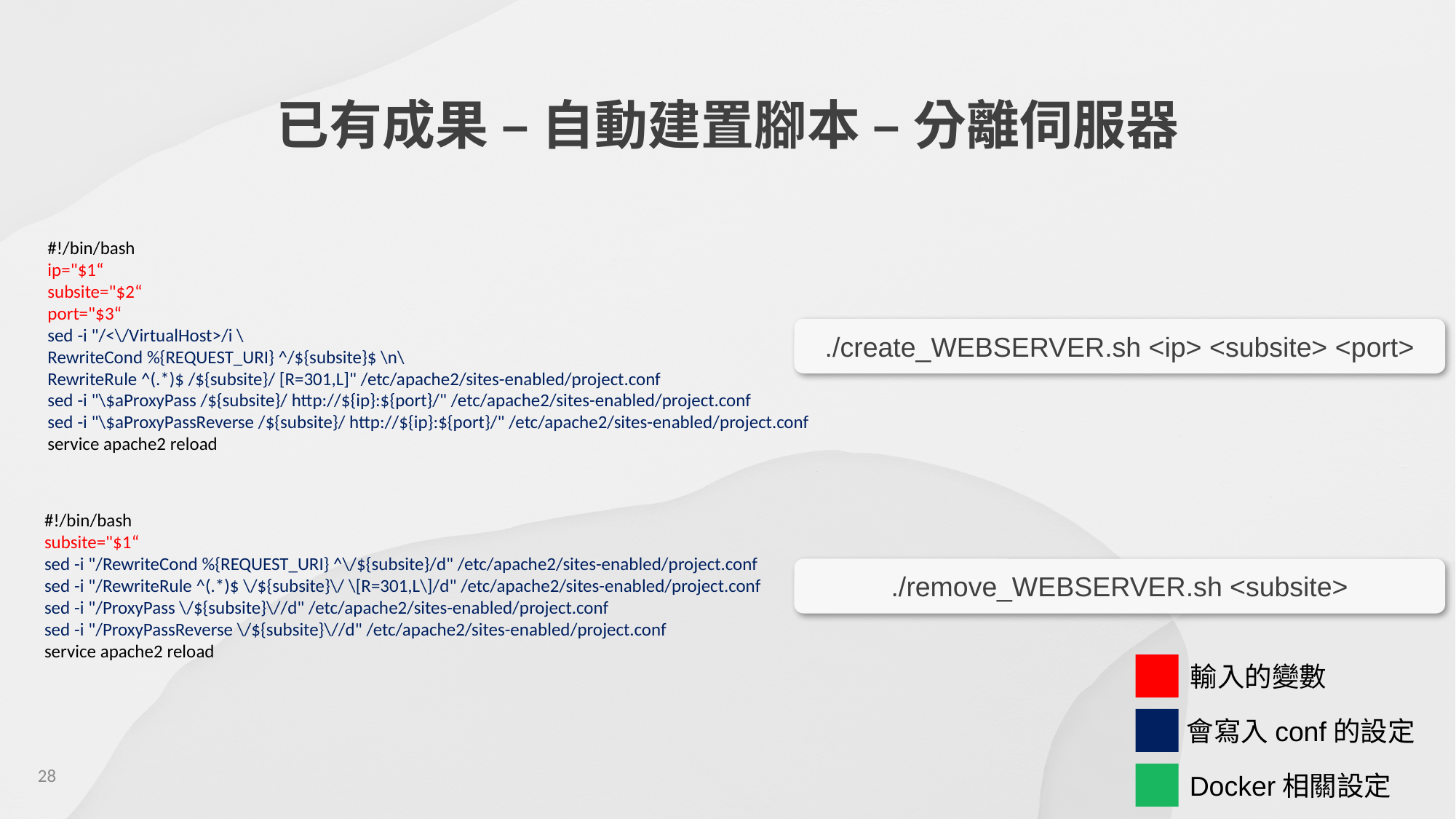

已有成果 – 自動建置腳本 – 分離伺服器
#!/bin/bash
ip="$1“
subsite="$2“
port="$3“
sed -i "/<\/VirtualHost>/i \
RewriteCond %{REQUEST_URI} ^/${subsite}$ \n\
RewriteRule ^(.*)$ /${subsite}/ [R=301,L]" /etc/apache2/sites-enabled/project.conf
sed -i "\$aProxyPass /${subsite}/ http://${ip}:${port}/" /etc/apache2/sites-enabled/project.conf
sed -i "\$aProxyPassReverse /${subsite}/ http://${ip}:${port}/" /etc/apache2/sites-enabled/project.conf
service apache2 reload
./create_WEBSERVER.sh <ip> <subsite> <port>
#!/bin/bash
subsite="$1“
sed -i "/RewriteCond %{REQUEST_URI} ^\/${subsite}/d" /etc/apache2/sites-enabled/project.conf
sed -i "/RewriteRule ^(.*)$ \/${subsite}\/ \[R=301,L\]/d" /etc/apache2/sites-enabled/project.conf
sed -i "/ProxyPass \/${subsite}\//d" /etc/apache2/sites-enabled/project.conf
sed -i "/ProxyPassReverse \/${subsite}\//d" /etc/apache2/sites-enabled/project.conf
service apache2 reload
./remove_WEBSERVER.sh <subsite>

輸入的變數

會寫入conf的設定
28

Docker相關設定